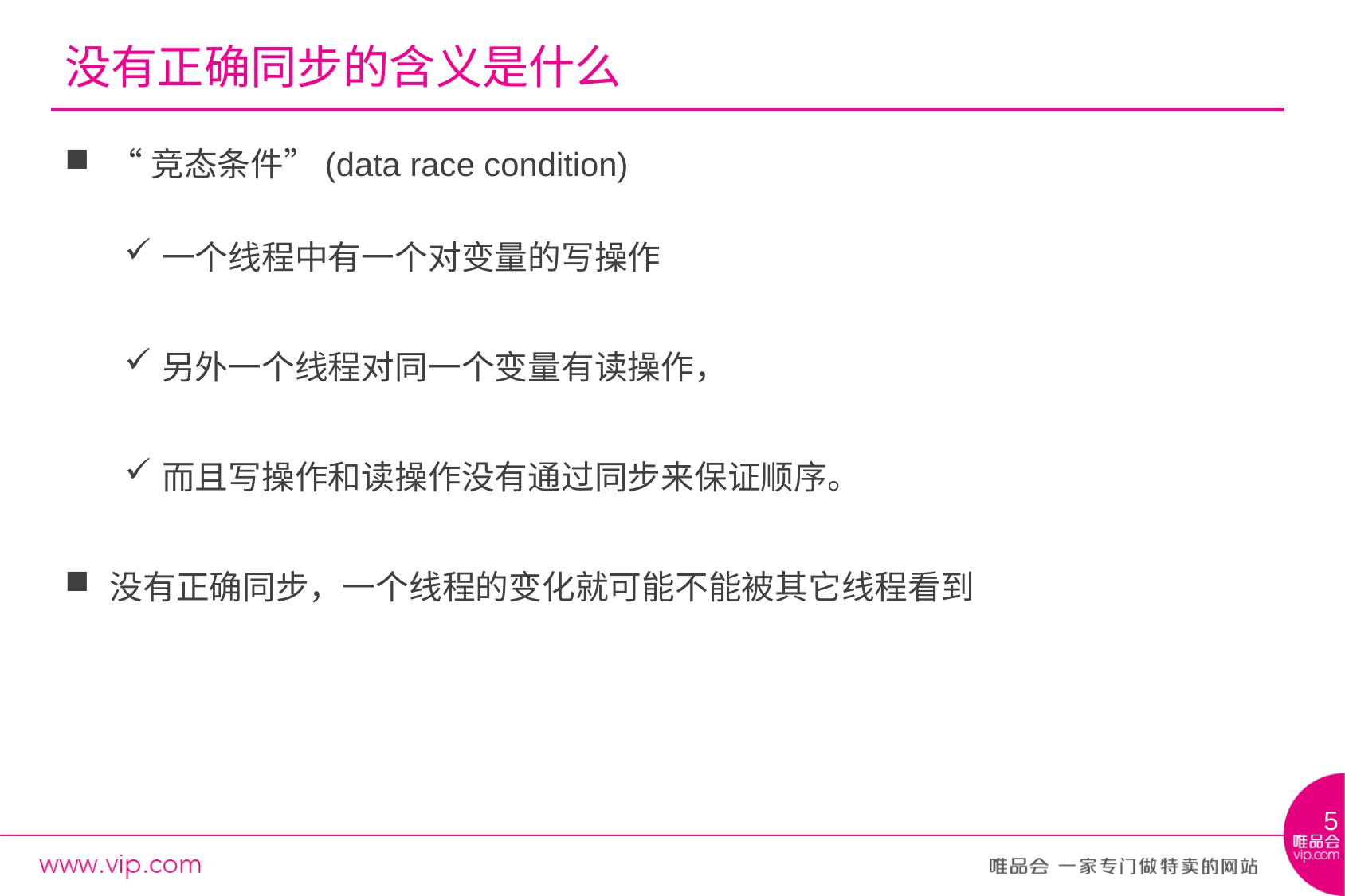

# 没有正确同步的含义是什么
“竞态条件”(data race condition)

一个线程中有一个对变量的写操作

另外一个线程对同一个变量有读操作，

而且写操作和读操作没有通过同步来保证顺序。

没有正确同步，一个线程的变化就可能不能被其它线程看到